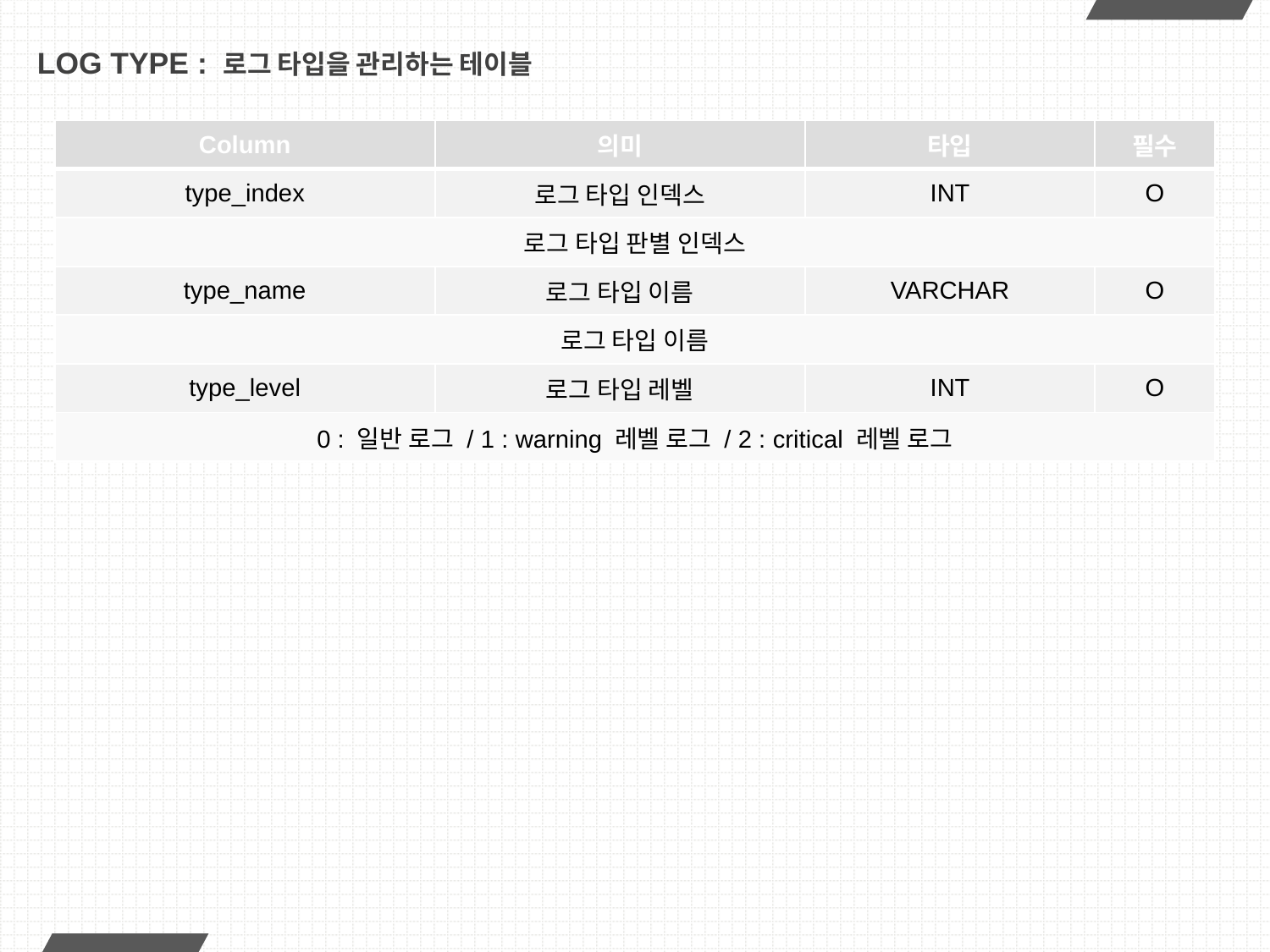

# LOG TYPE : 로그 타입을 관리하는 테이블
| Column | 의미 | 타입 | 필수 |
| --- | --- | --- | --- |
| type\_index | 로그 타입 인덱스 | INT | O |
| 로그 타입 판별 인덱스 |  |  |  |
| type\_name | 로그 타입 이름 | VARCHAR | O |
| 로그 타입 이름 |  |  |  |
| type\_level | 로그 타입 레벨 | INT | O |
| 0 : 일반 로그 / 1 : warning 레벨 로그 / 2 : critical 레벨 로그 |  |  |  |